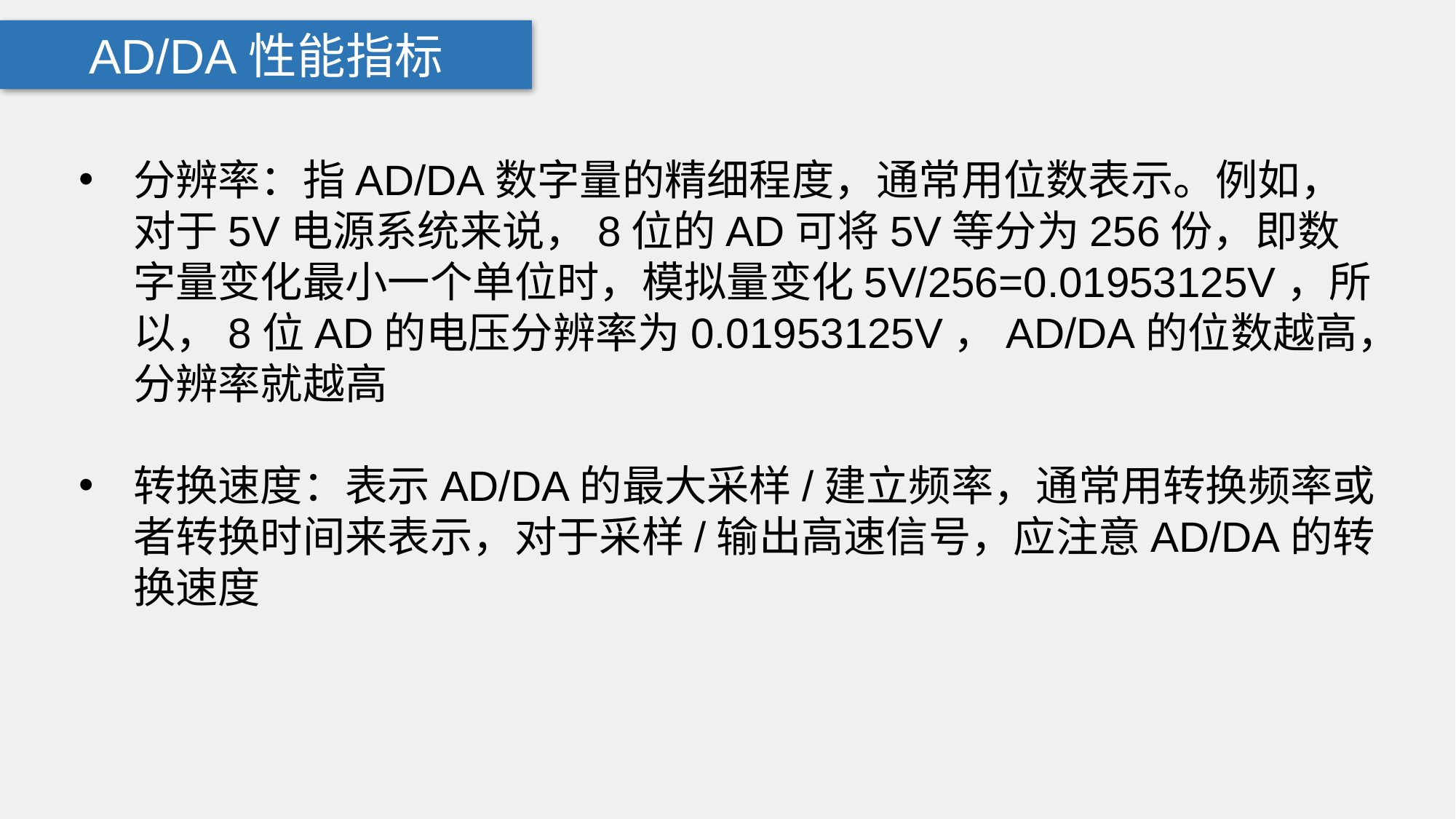

AD/DA性能指标
分辨率：指AD/DA数字量的精细程度，通常用位数表示。例如，对于5V电源系统来说，8位的AD可将5V等分为256份，即数字量变化最小一个单位时，模拟量变化5V/256=0.01953125V，所以，8位AD的电压分辨率为0.01953125V，AD/DA的位数越高，分辨率就越高

转换速度：表示AD/DA的最大采样/建立频率，通常用转换频率或者转换时间来表示，对于采样/输出高速信号，应注意AD/DA的转换速度